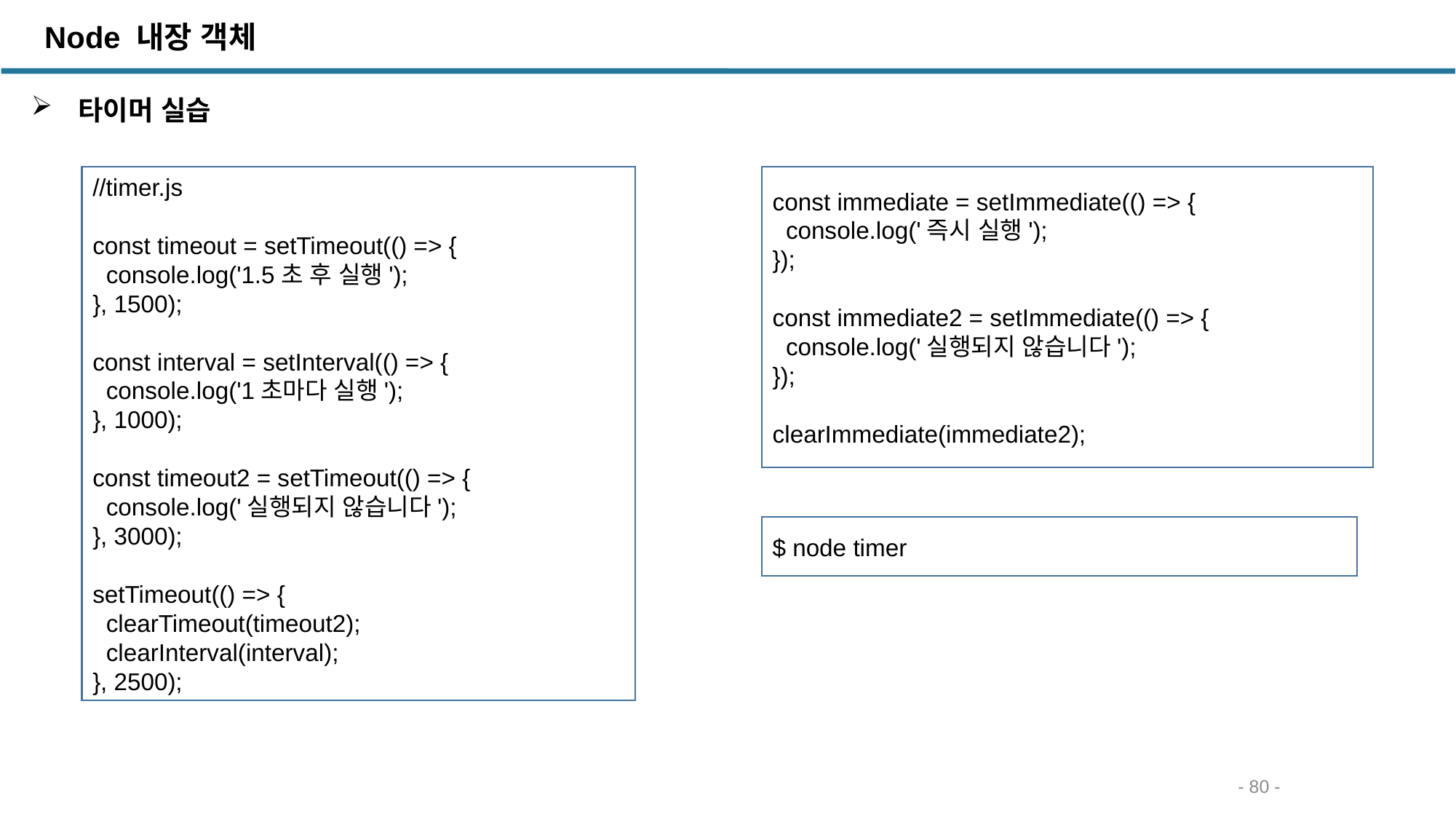

Node 내장 객체
 타이머 실습
//timer.js

const timeout = setTimeout(() => {
  console.log('1.5초 후 실행');
}, 1500);

const interval = setInterval(() => {
  console.log('1초마다 실행');
}, 1000);

const timeout2 = setTimeout(() => {
  console.log('실행되지 않습니다');
}, 3000);

setTimeout(() => {
  clearTimeout(timeout2);
  clearInterval(interval);
}, 2500);
const immediate = setImmediate(() => {
  console.log('즉시 실행');
});

const immediate2 = setImmediate(() => {
  console.log('실행되지 않습니다');
});

clearImmediate(immediate2);
$ node timer
- 80 -